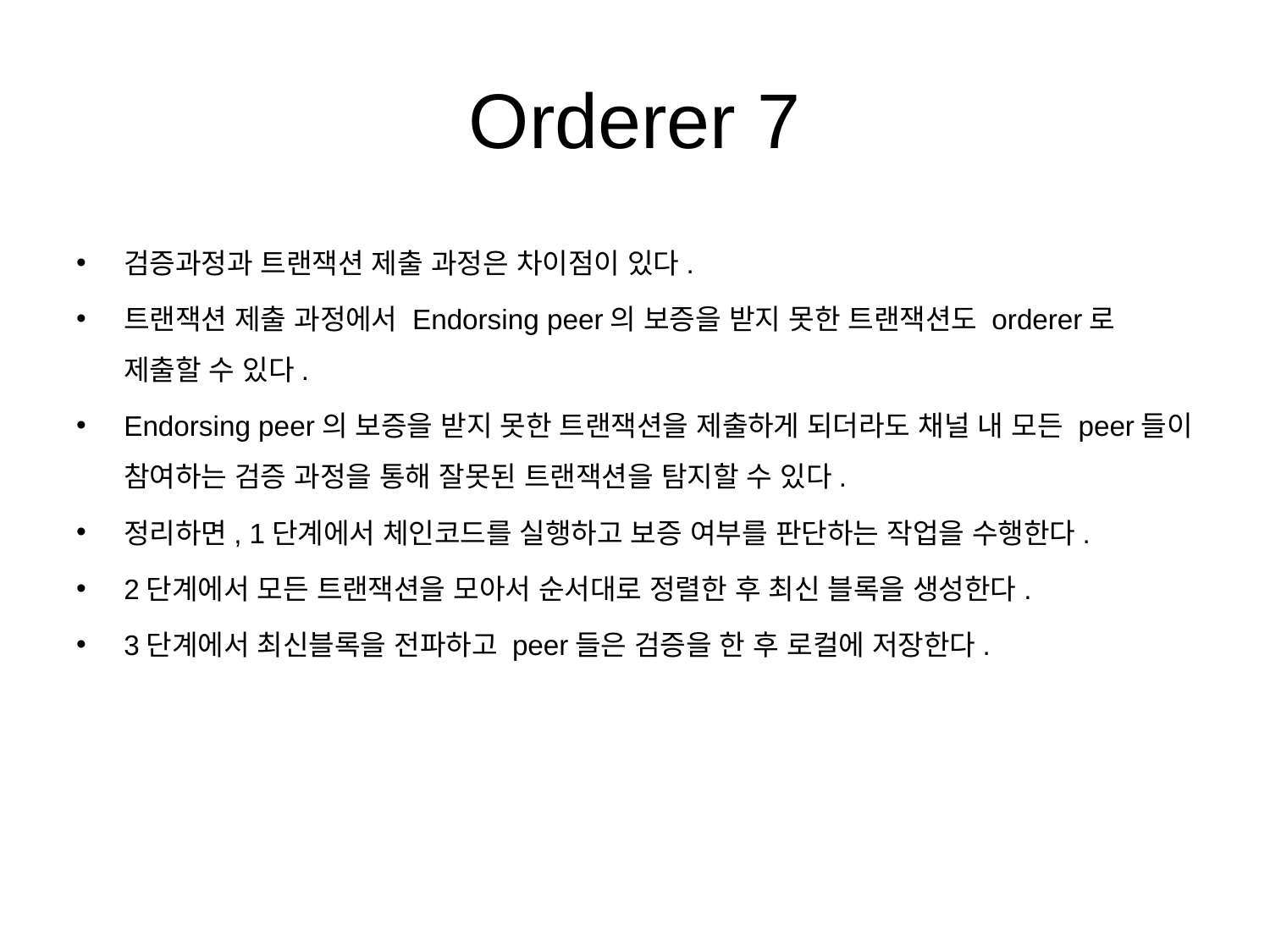

# Orderer 7
검증과정과 트랜잭션 제출 과정은 차이점이 있다.
트랜잭션 제출 과정에서 Endorsing peer의 보증을 받지 못한 트랜잭션도 orderer로 제출할 수 있다.
Endorsing peer의 보증을 받지 못한 트랜잭션을 제출하게 되더라도 채널 내 모든 peer들이 참여하는 검증 과정을 통해 잘못된 트랜잭션을 탐지할 수 있다.
정리하면, 1단계에서 체인코드를 실행하고 보증 여부를 판단하는 작업을 수행한다.
2단계에서 모든 트랜잭션을 모아서 순서대로 정렬한 후 최신 블록을 생성한다.
3단계에서 최신블록을 전파하고 peer들은 검증을 한 후 로컬에 저장한다.